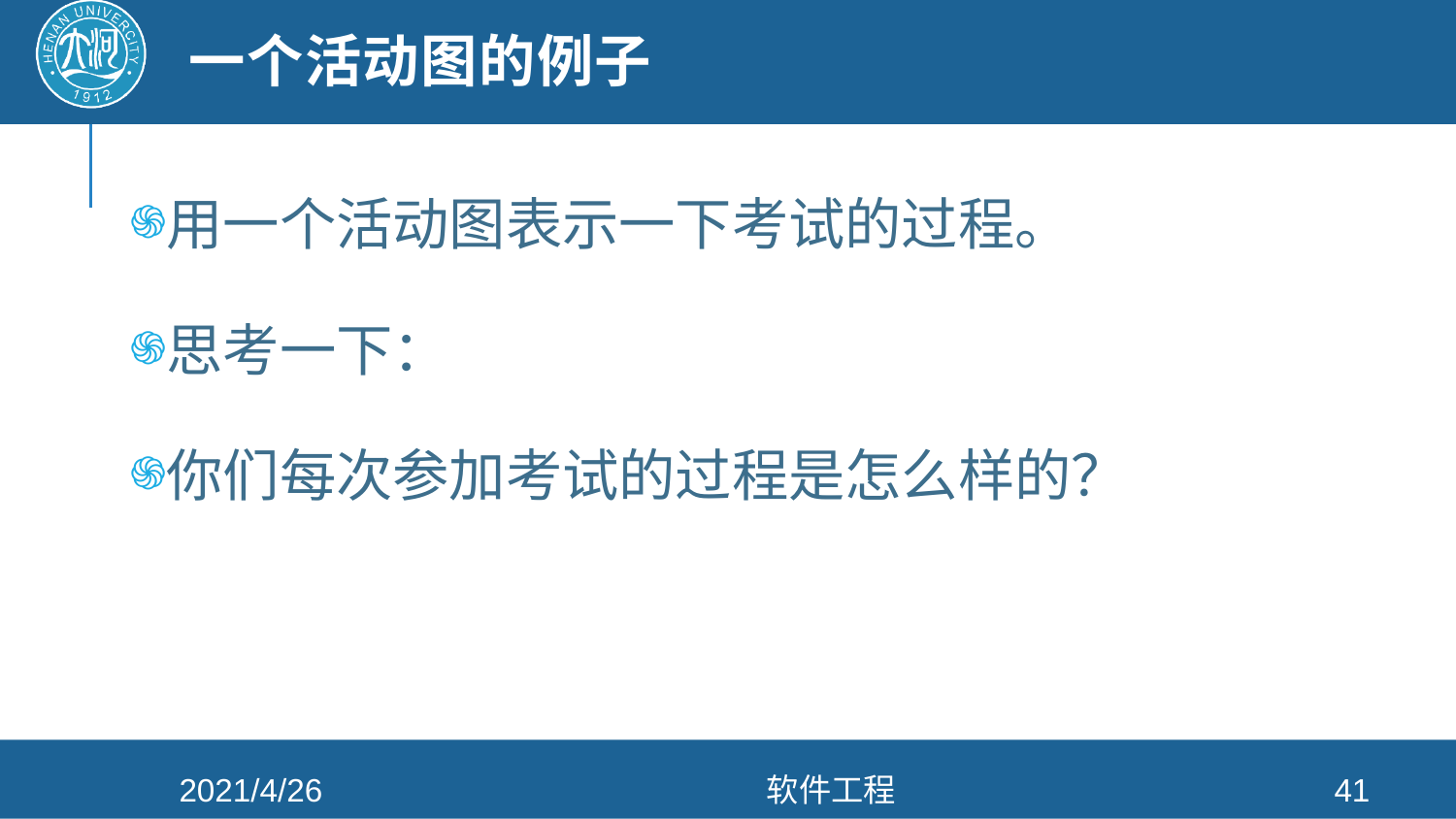

# 一个活动图的例子
用一个活动图表示一下考试的过程。
思考一下：
你们每次参加考试的过程是怎么样的？
2021/4/26
软件工程
41